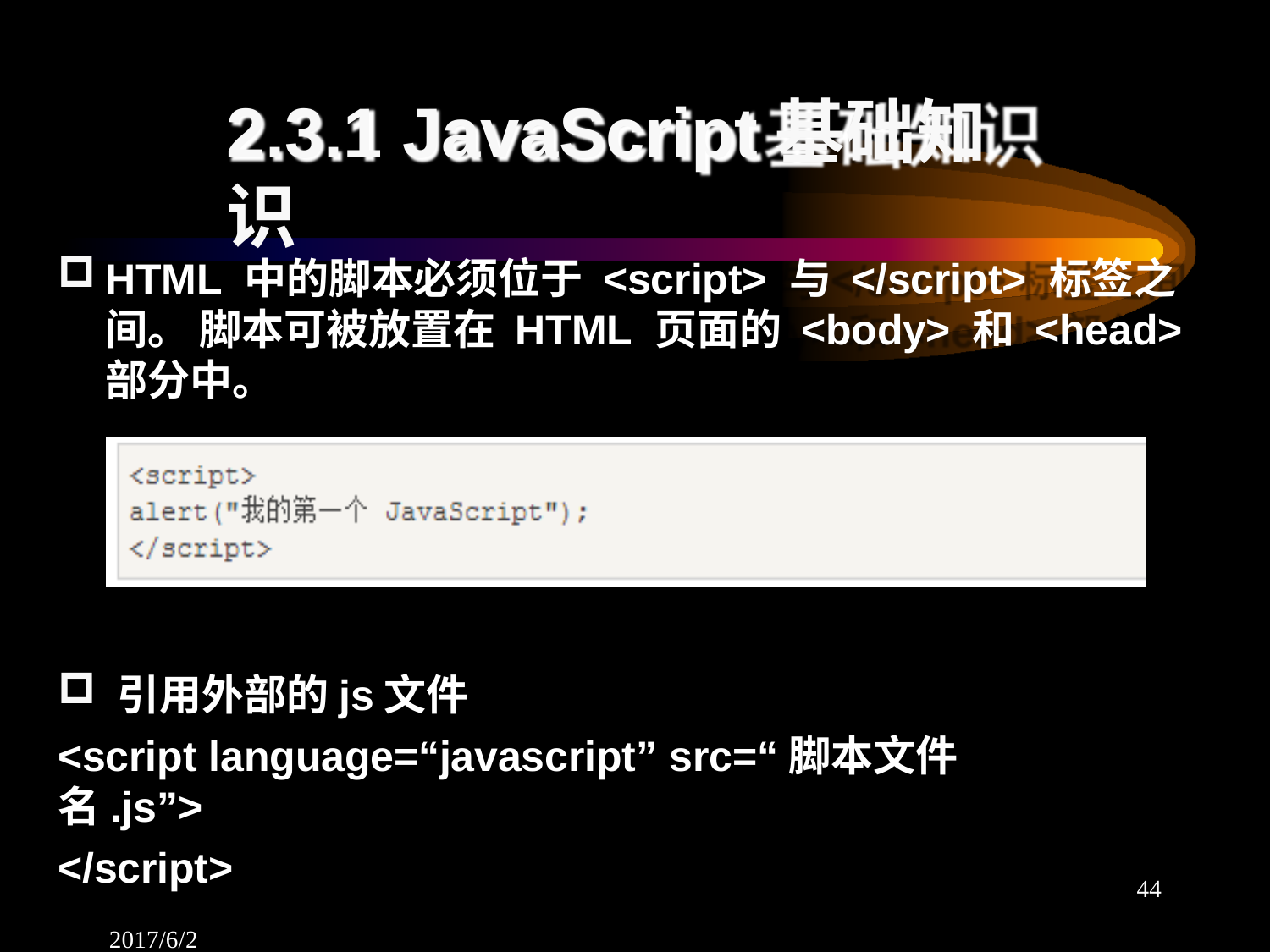

# 2.3.1 JavaScript基础知识

HTML 中的脚本必须位于 <script> 与 </script> 标签之间。 脚本可被放置在 HTML 页面的 <body> 和 <head> 部分中。

引用外部的js文件
<script language=“javascript” src=“脚本文件名.js”>
</script>
2017/6/2

44